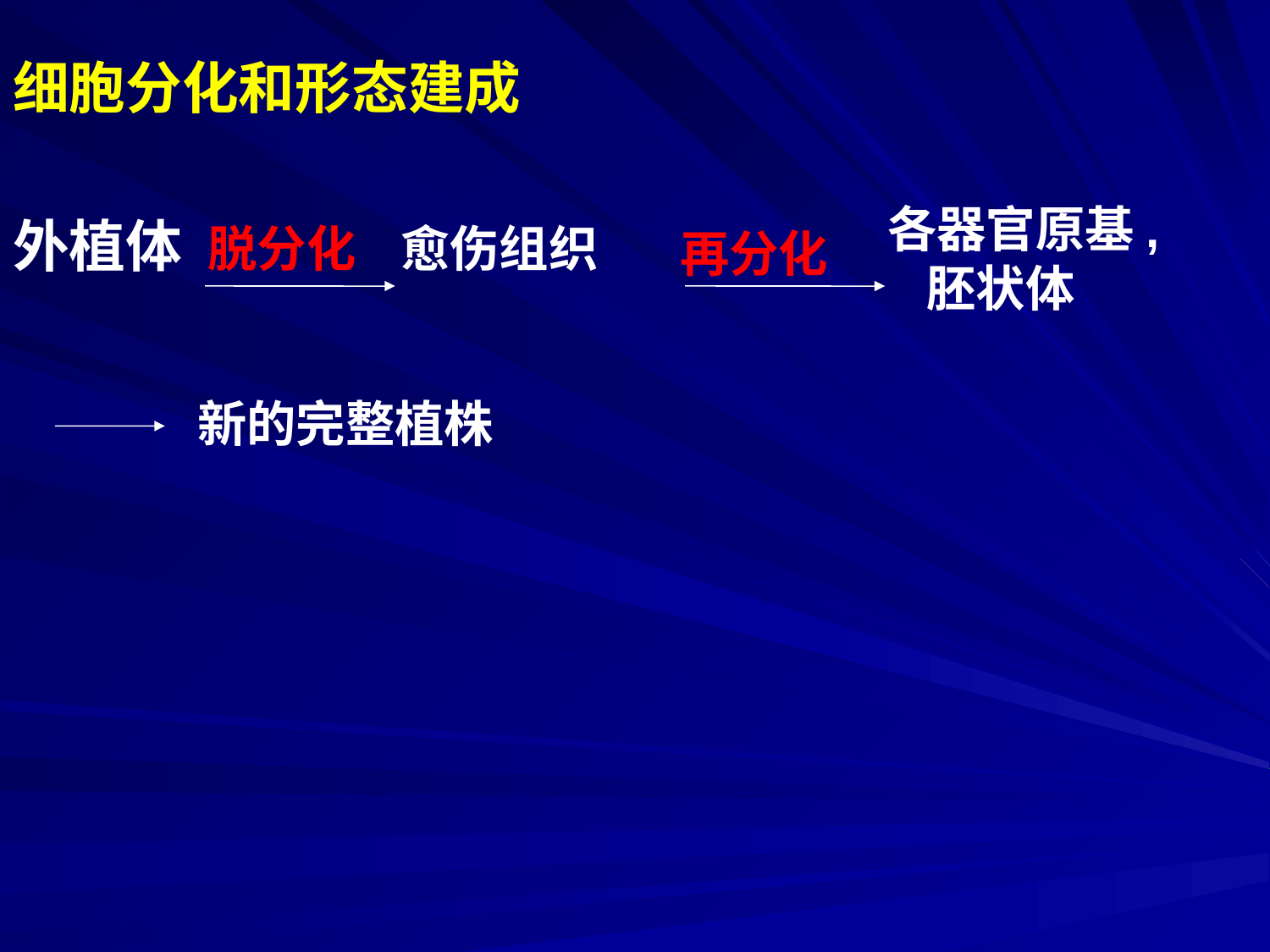

细胞分化和形态建成

外植体  脱分化    愈伤组织
各器官原基,  胚状体
 再分化

新的完整植株